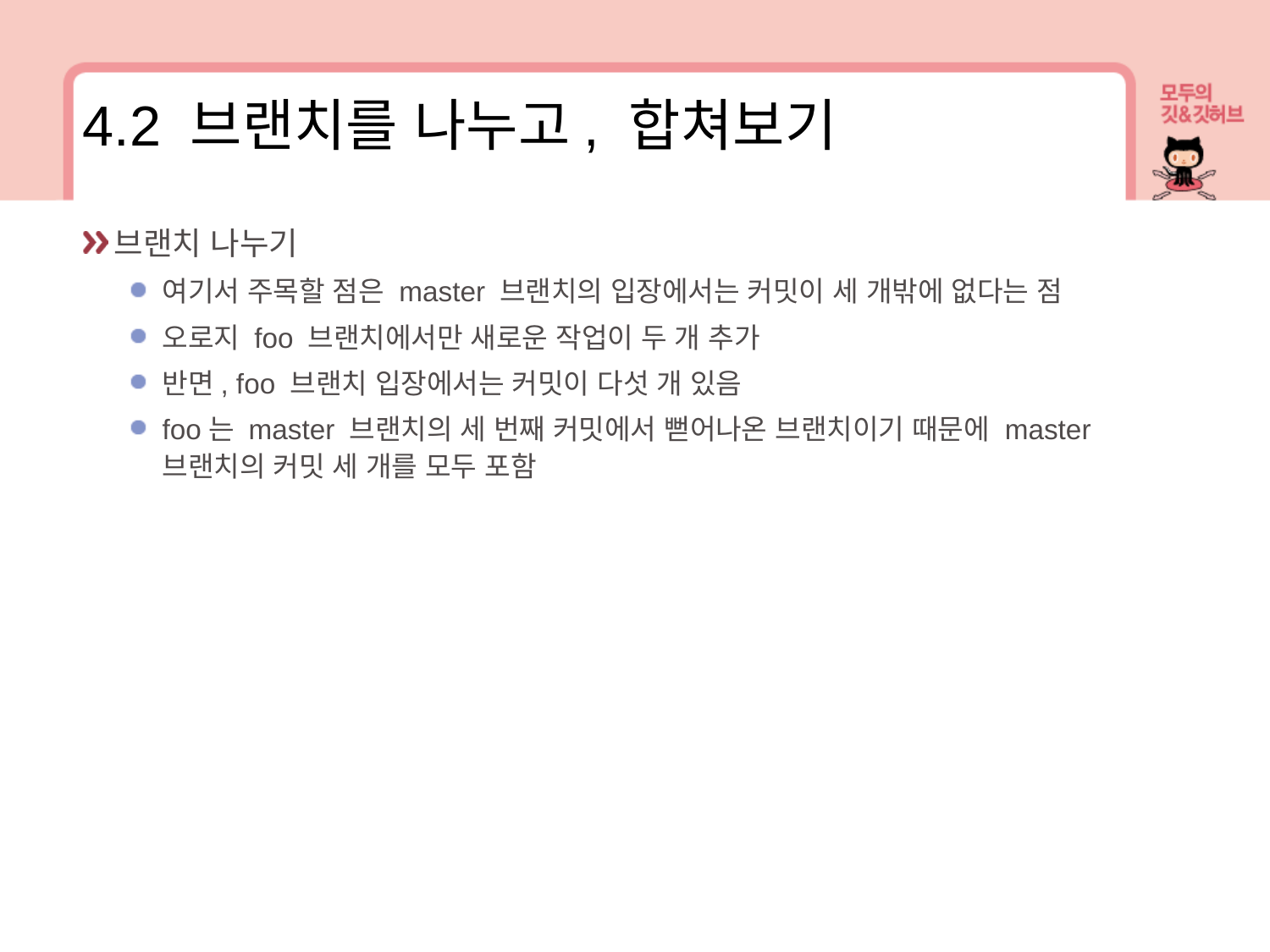

4.2 브랜치를 나누고, 합쳐보기
브랜치 나누기
여기서 주목할 점은 master 브랜치의 입장에서는 커밋이 세 개밖에 없다는 점
오로지 foo 브랜치에서만 새로운 작업이 두 개 추가
반면, foo 브랜치 입장에서는 커밋이 다섯 개 있음
foo는 master 브랜치의 세 번째 커밋에서 뻗어나온 브랜치이기 때문에 master 브랜치의 커밋 세 개를 모두 포함